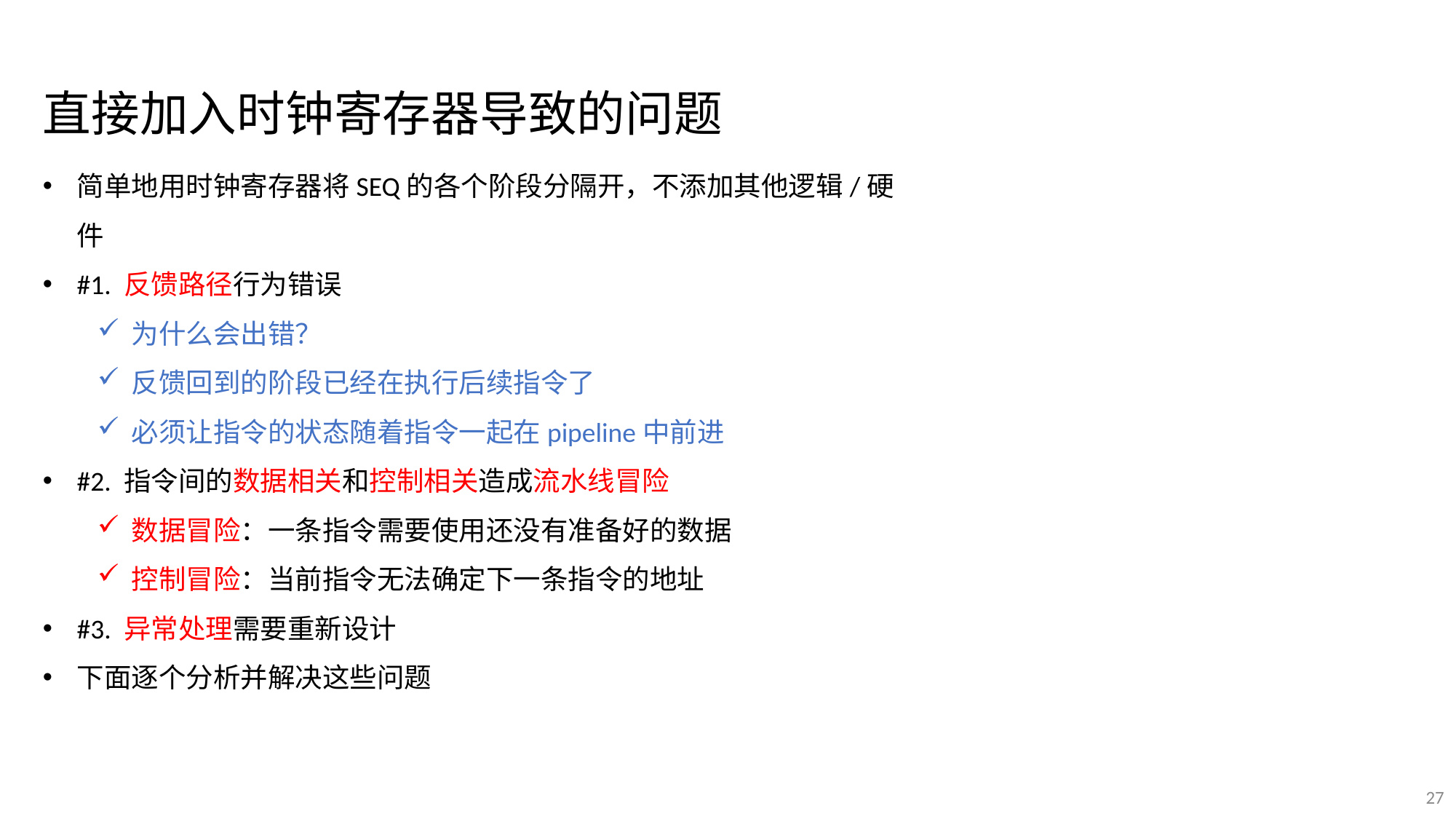

直接加入时钟寄存器导致的问题
简单地用时钟寄存器将SEQ的各个阶段分隔开，不添加其他逻辑/硬件
#1. 反馈路径行为错误
为什么会出错？
反馈回到的阶段已经在执行后续指令了
必须让指令的状态随着指令一起在pipeline中前进
#2. 指令间的数据相关和控制相关造成流水线冒险
数据冒险：一条指令需要使用还没有准备好的数据
控制冒险：当前指令无法确定下一条指令的地址
#3. 异常处理需要重新设计
下面逐个分析并解决这些问题
27